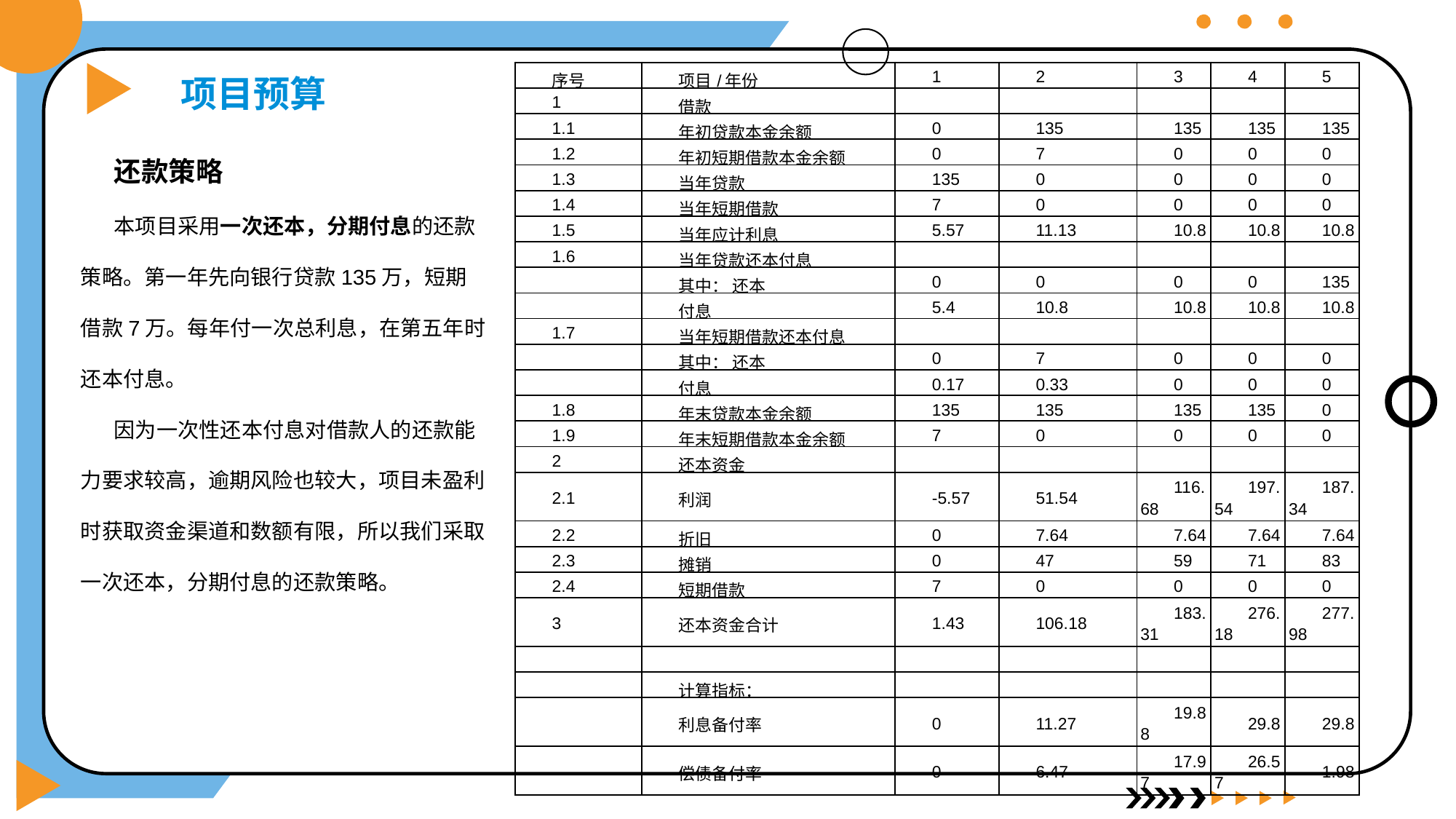

DI评估指标
| 序号 | 项目/年份 | 1 | 2 | 3 | 4 | 5 |
| --- | --- | --- | --- | --- | --- | --- |
| 1 | 借款 |  |  |  |  |  |
| 1.1 | 年初贷款本金余额 | 0 | 135 | 135 | 135 | 135 |
| 1.2 | 年初短期借款本金余额 | 0 | 7 | 0 | 0 | 0 |
| 1.3 | 当年贷款 | 135 | 0 | 0 | 0 | 0 |
| 1.4 | 当年短期借款 | 7 | 0 | 0 | 0 | 0 |
| 1.5 | 当年应计利息 | 5.57 | 11.13 | 10.8 | 10.8 | 10.8 |
| 1.6 | 当年贷款还本付息 |  |  |  |  |  |
|  | 其中： 还本 | 0 | 0 | 0 | 0 | 135 |
|  | 付息 | 5.4 | 10.8 | 10.8 | 10.8 | 10.8 |
| 1.7 | 当年短期借款还本付息 |  |  |  |  |  |
|  | 其中： 还本 | 0 | 7 | 0 | 0 | 0 |
|  | 付息 | 0.17 | 0.33 | 0 | 0 | 0 |
| 1.8 | 年末贷款本金余额 | 135 | 135 | 135 | 135 | 0 |
| 1.9 | 年末短期借款本金余额 | 7 | 0 | 0 | 0 | 0 |
| 2 | 还本资金 |  |  |  |  |  |
| 2.1 | 利润 | -5.57 | 51.54 | 116.68 | 197.54 | 187.34 |
| 2.2 | 折旧 | 0 | 7.64 | 7.64 | 7.64 | 7.64 |
| 2.3 | 摊销 | 0 | 47 | 59 | 71 | 83 |
| 2.4 | 短期借款 | 7 | 0 | 0 | 0 | 0 |
| 3 | 还本资金合计 | 1.43 | 106.18 | 183.31 | 276.18 | 277.98 |
|  |  |  |  |  |  |  |
|  | 计算指标： |  |  |  |  |  |
|  | 利息备付率 | 0 | 11.27 | 19.88 | 29.8 | 29.8 |
|  | 偿债备付率 | 0 | 6.47 | 17.97 | 26.57 | 1.98 |
项目预算

还款策略
本项目采用一次还本，分期付息的还款策略。第一年先向银行贷款135万，短期借款7万。每年付一次总利息，在第五年时还本付息。
因为一次性还本付息对借款人的还款能力要求较高，逾期风险也较大，项目未盈利时获取资金渠道和数额有限，所以我们采取一次还本，分期付息的还款策略。